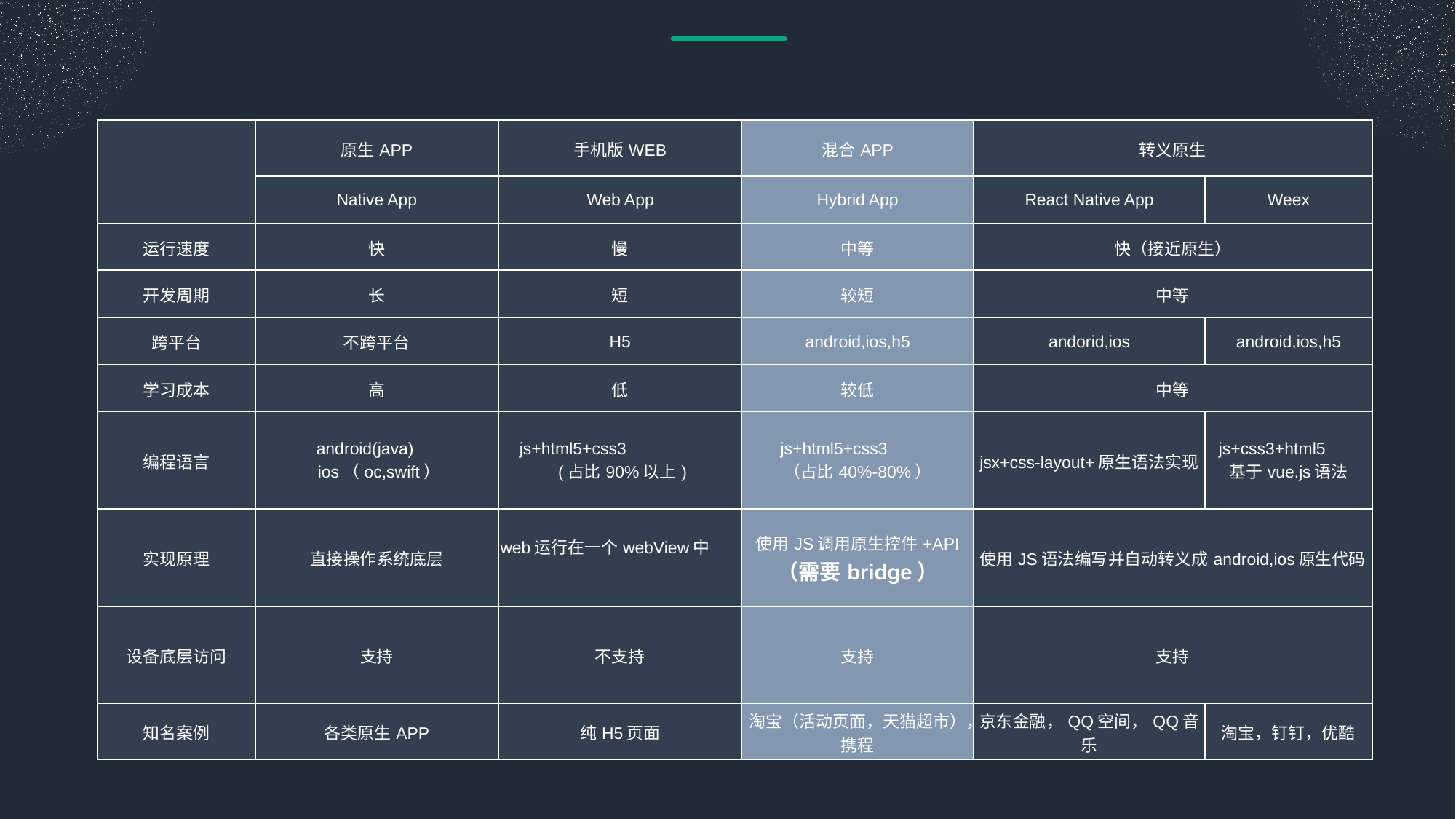

|  | 原生APP | 手机版WEB | 混合APP | 转义原生 |  |
| --- | --- | --- | --- | --- | --- |
|  | Native App | Web App | Hybrid App | React Native App | Weex |
| 运行速度 | 快 | 慢 | 中等 | 快（接近原生） |  |
| 开发周期 | 长 | 短 | 较短 | 中等 |  |
| 跨平台 | 不跨平台 | H5 | android,ios,h5 | andorid,ios | android,ios,h5 |
| 学习成本 | 高 | 低 | 较低 | 中等 |  |
| 编程语言 | android(java) ios（oc,swift） | js+html5+css3 (占比90%以上) | js+html5+css3 （占比40%-80%） | jsx+css-layout+原生语法实现 | js+css3+html5 基于vue.js语法 |
| 实现原理 | 直接操作系统底层 | web运行在一个webView中 | 使用JS调用原生控件+API （需要bridge） | 使用JS语法编写并自动转义成android,ios原生代码 |  |
| 设备底层访问 | 支持 | 不支持 | 支持 | 支持 |  |
| 知名案例 | 各类原生APP | 纯H5页面 | 淘宝（活动页面，天猫超市），携程 | 京东金融，QQ空间，QQ音乐 | 淘宝，钉钉，优酷 |